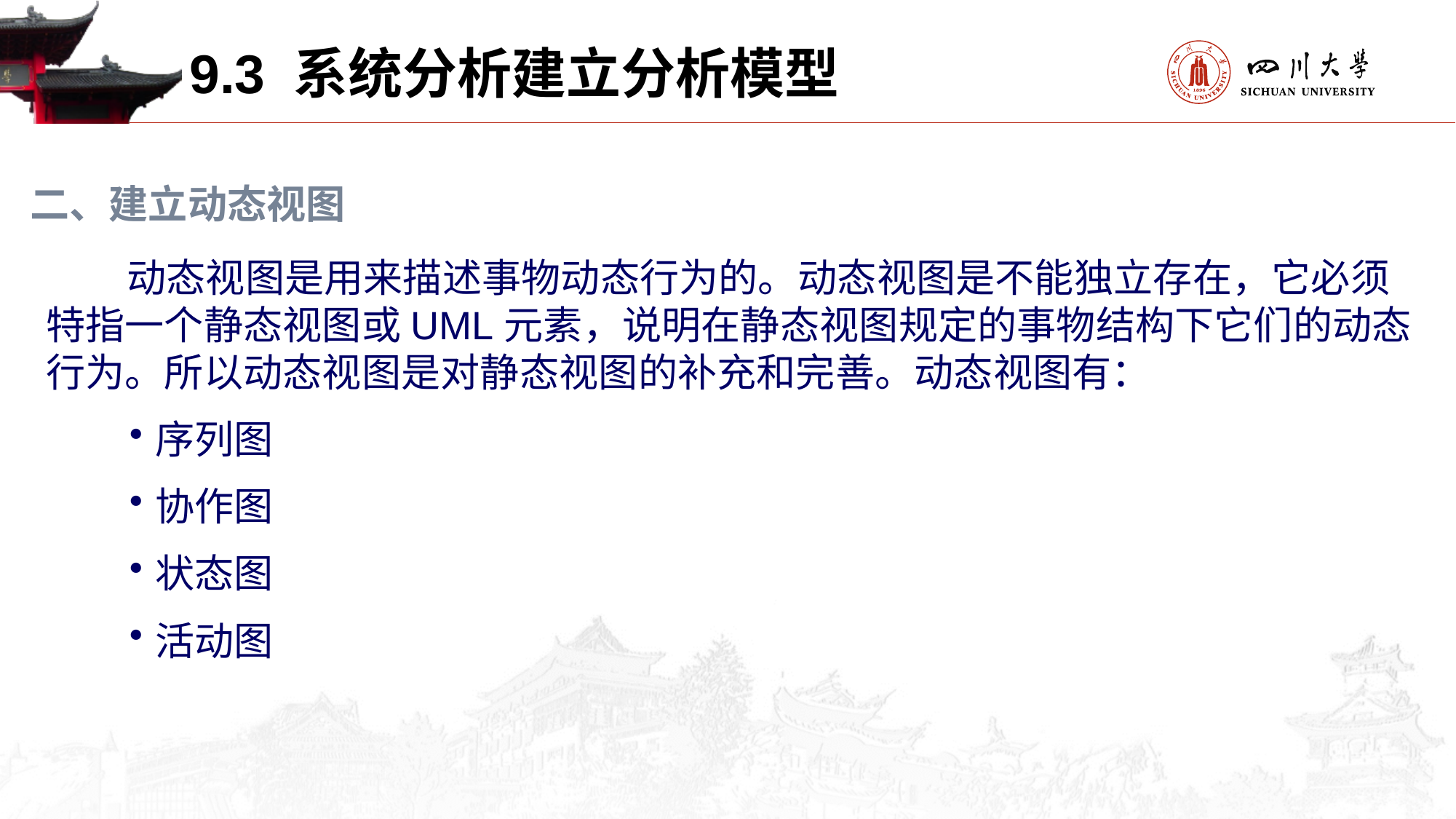

9.3 系统分析建立分析模型

二、建立动态视图
        动态视图是用来描述事物动态行为的。动态视图是不能独立存在，它必须特指一个静态视图或UML元素，说明在静态视图规定的事物结构下它们的动态行为。所以动态视图是对静态视图的补充和完善。动态视图有：
序列图
协作图
状态图
活动图